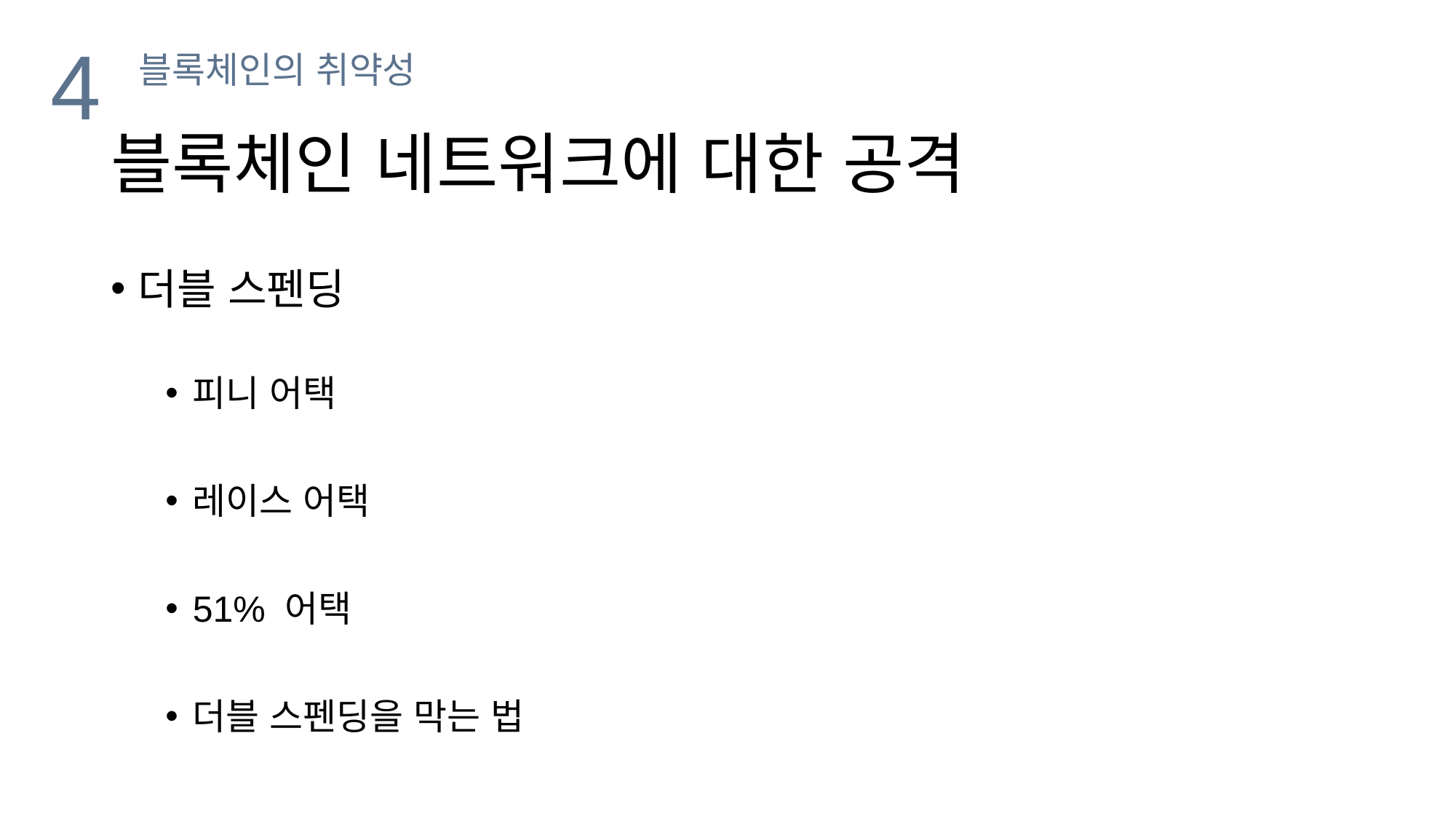

4
블록체인의 취약성
# 블록체인 네트워크에 대한 공격

더블 스펜딩

피니 어택

레이스 어택

51% 어택

더블 스펜딩을 막는 법